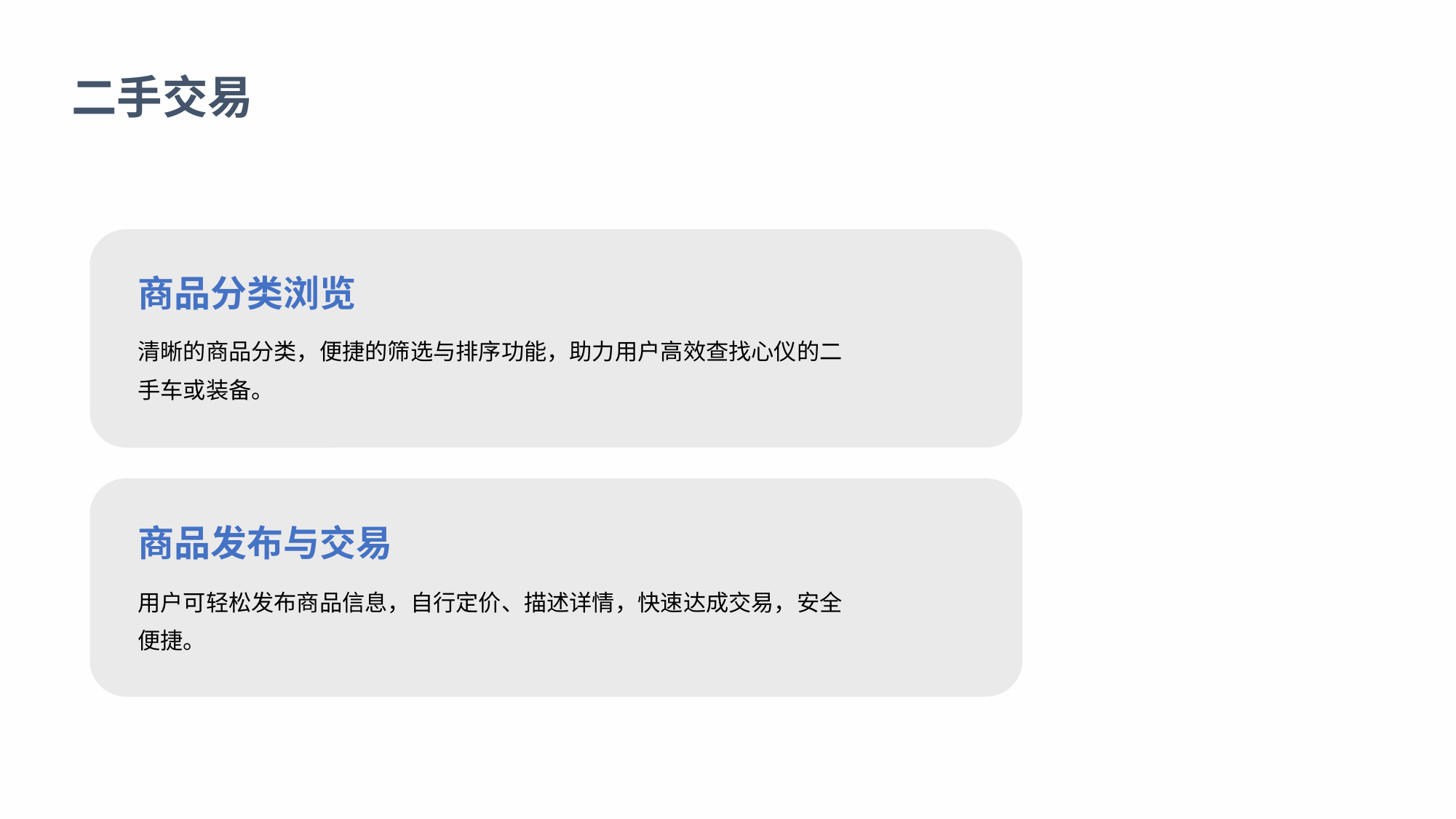

二手交易

商品分类浏览
清晰的商品分类，便捷的筛选与排序功能，助力用户高效查找心仪的二手车或装备。

商品发布与交易
用户可轻松发布商品信息，自行定价、描述详情，快速达成交易，安全便捷。